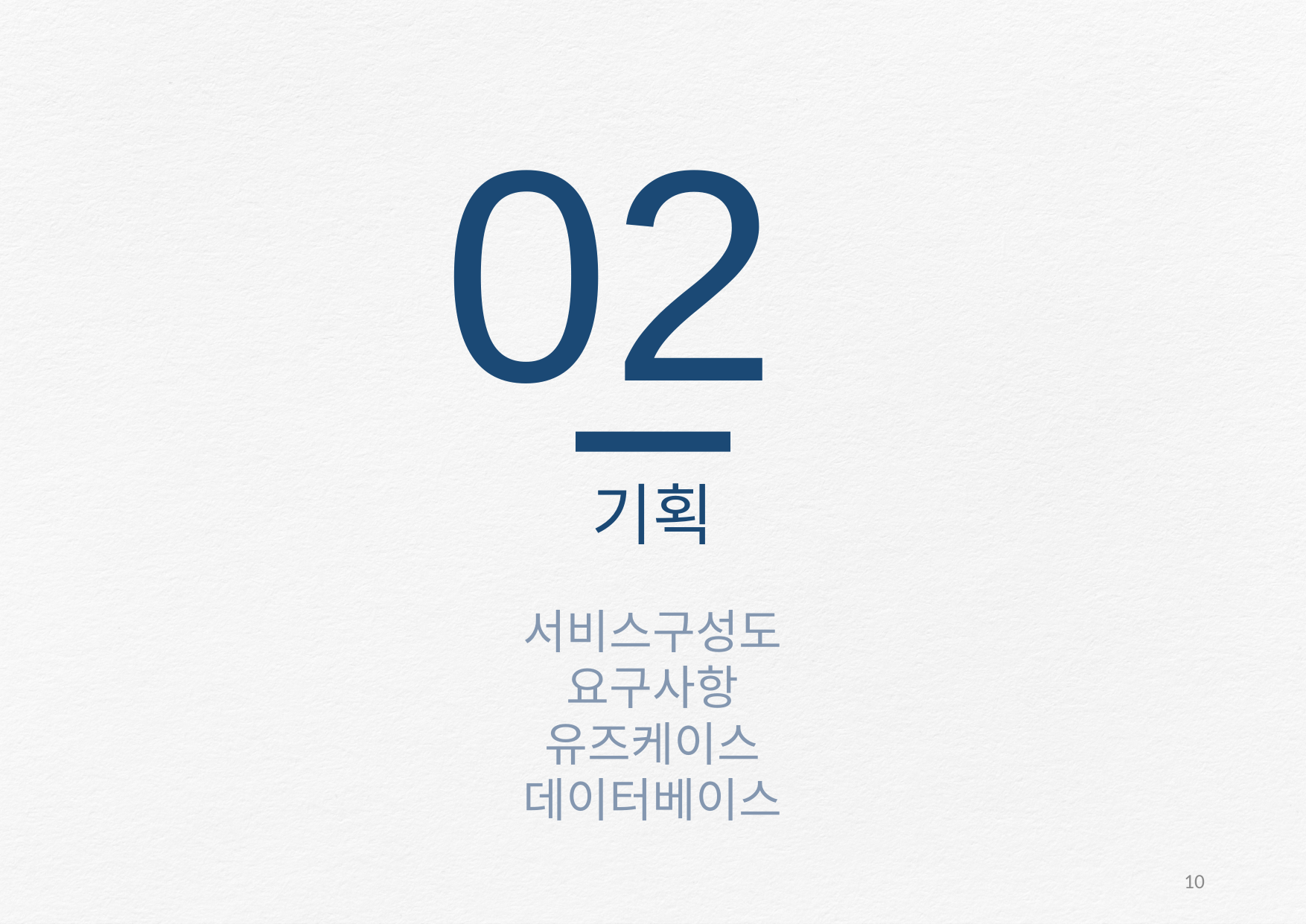

02

기획
서비스구성도
요구사항
유즈케이스
데이터베이스
10